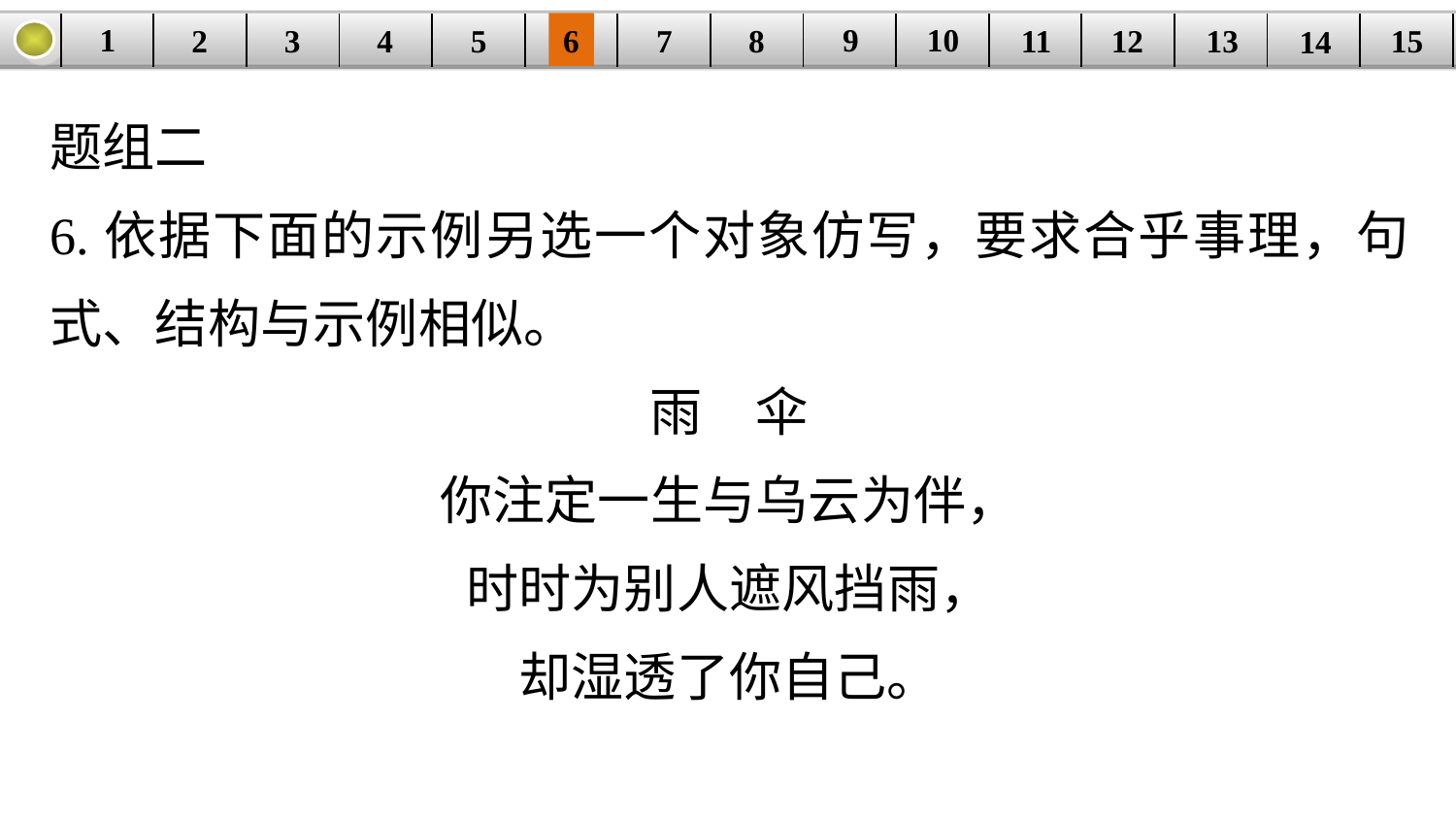

9
10
1
3
4
5
6
8
11
2
12
15
|  |  |  |  |  |  |  |  |  |  |  |  |  |  |  |
| --- | --- | --- | --- | --- | --- | --- | --- | --- | --- | --- | --- | --- | --- | --- |
7
13
14

题组二
6.依据下面的示例另选一个对象仿写，要求合乎事理，句式、结构与示例相似。
雨　伞
你注定一生与乌云为伴，
时时为别人遮风挡雨，
却湿透了你自己。